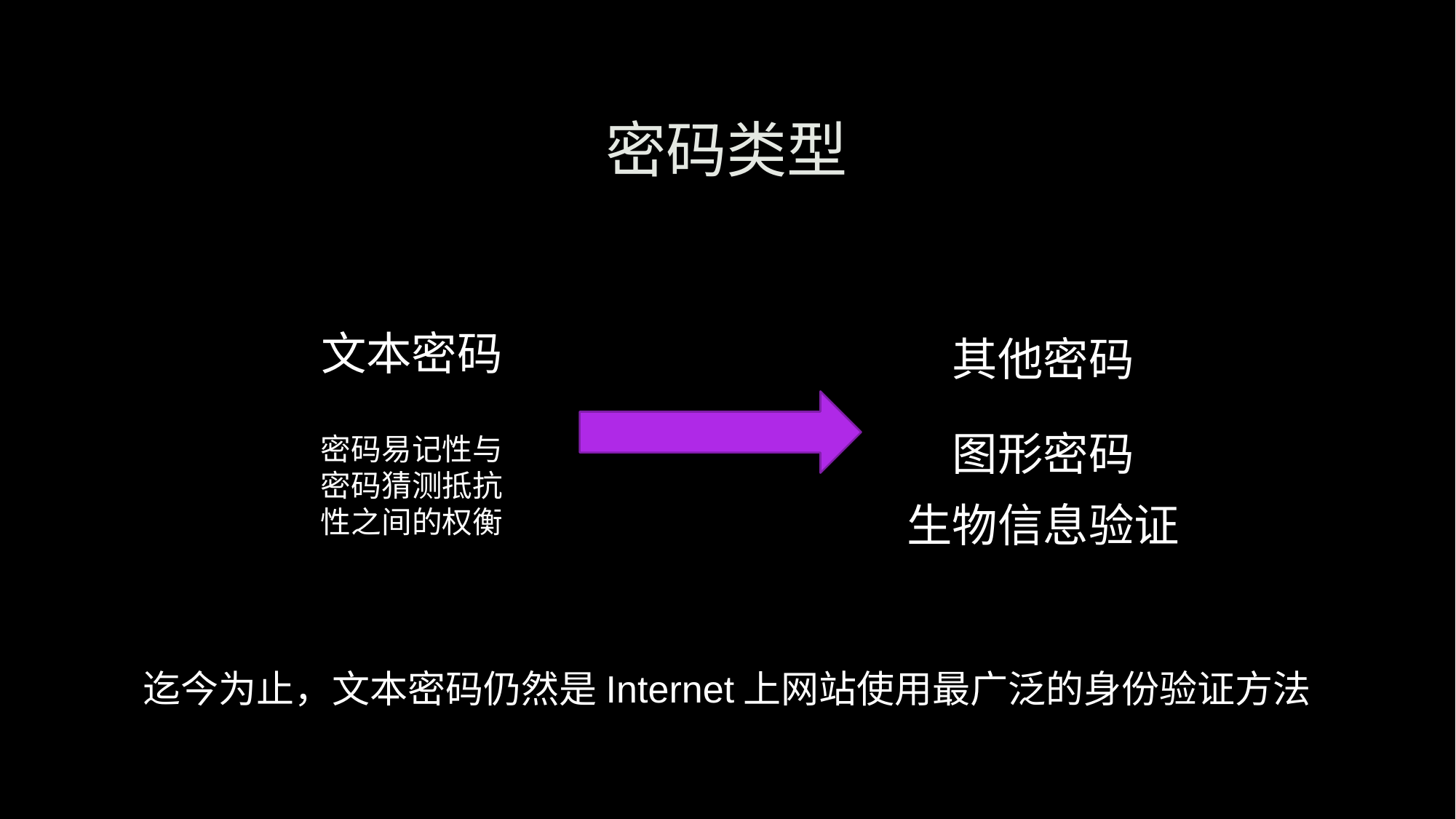

# 密码类型
文本密码
其他密码

图形密码
密码易记性与密码猜测抵抗性之间的权衡
生物信息验证
迄今为止，文本密码仍然是Internet上网站使用最广泛的身份验证方法